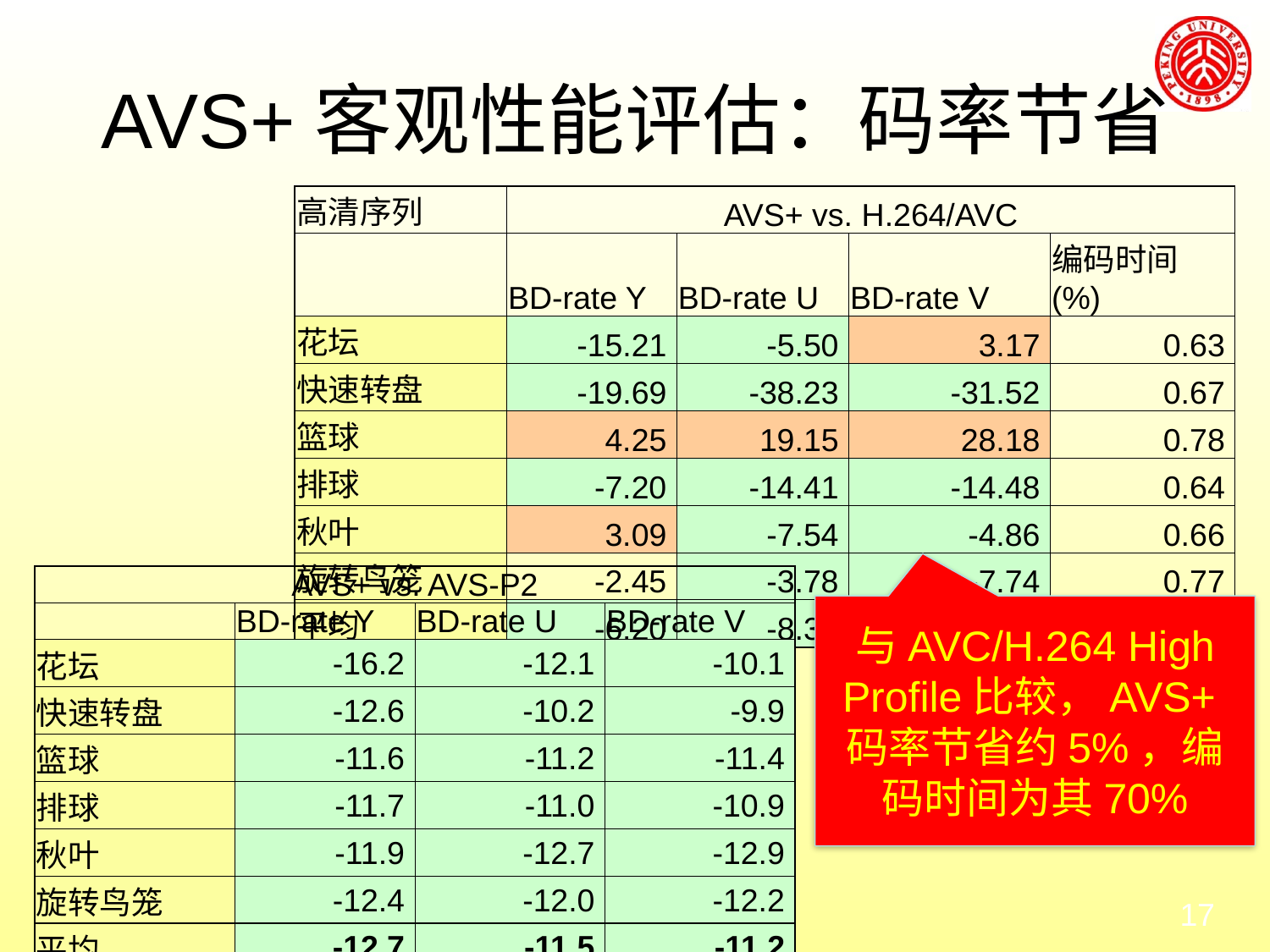

# AVS+客观性能评估：码率节省
| 高清序列 | AVS+ vs. H.264/AVC |  |  |  |
| --- | --- | --- | --- | --- |
|  | BD-rate Y | BD-rate U | BD-rate V | 编码时间(%) |
| 花坛 | -15.21 | -5.50 | 3.17 | 0.63 |
| 快速转盘 | -19.69 | -38.23 | -31.52 | 0.67 |
| 篮球 | 4.25 | 19.15 | 28.18 | 0.78 |
| 排球 | -7.20 | -14.41 | -14.48 | 0.64 |
| 秋叶 | 3.09 | -7.54 | -4.86 | 0.66 |
| 旋转鸟笼 | -2.45 | -3.78 | -7.74 | 0.77 |
| 平均 | -6.20 | -8.38 | -4.54 | 0.69 |
| AVS+ vs. AVS-P2 |  |  |  |
| --- | --- | --- | --- |
|  | BD-rate Y | BD-rate U | BD-rate V |
| 花坛 | -16.2 | -12.1 | -10.1 |
| 快速转盘 | -12.6 | -10.2 | -9.9 |
| 篮球 | -11.6 | -11.2 | -11.4 |
| 排球 | -11.7 | -11.0 | -10.9 |
| 秋叶 | -11.9 | -12.7 | -12.9 |
| 旋转鸟笼 | -12.4 | -12.0 | -12.2 |
| 平均 | -12.7 | -11.5 | -11.2 |
与AVC/H.264 High Profile比较，AVS+  码率节省约5%，编码时间为其70%